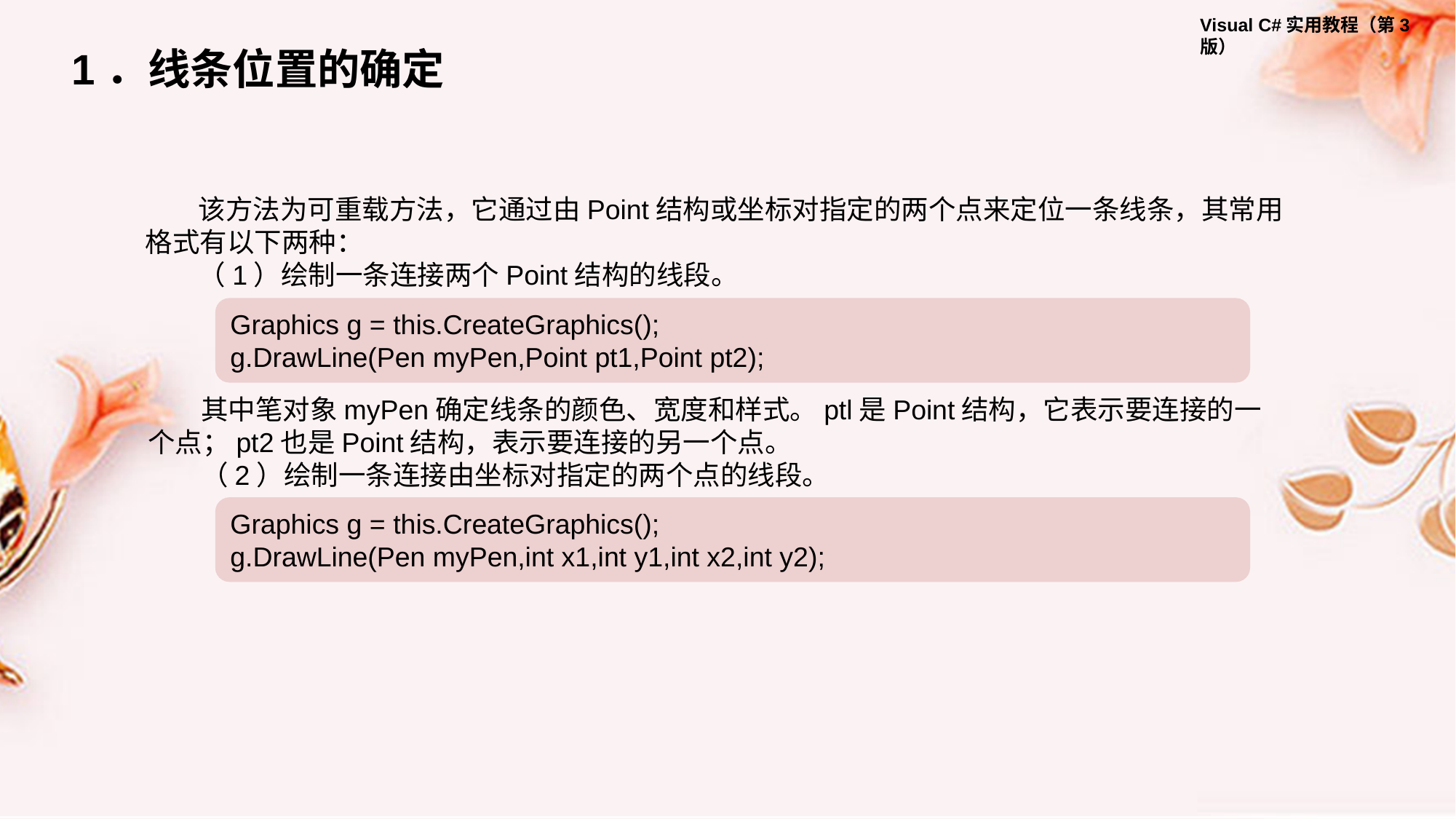

1．线条位置的确定
该方法为可重载方法，它通过由Point结构或坐标对指定的两个点来定位一条线条，其常用格式有以下两种：
（1）绘制一条连接两个Point结构的线段。
Graphics g = this.CreateGraphics();
g.DrawLine(Pen myPen,Point pt1,Point pt2);
其中笔对象myPen确定线条的颜色、宽度和样式。ptl是Point结构，它表示要连接的一个点；pt2也是Point结构，表示要连接的另一个点。
（2）绘制一条连接由坐标对指定的两个点的线段。
Graphics g = this.CreateGraphics();
g.DrawLine(Pen myPen,int x1,int y1,int x2,int y2);